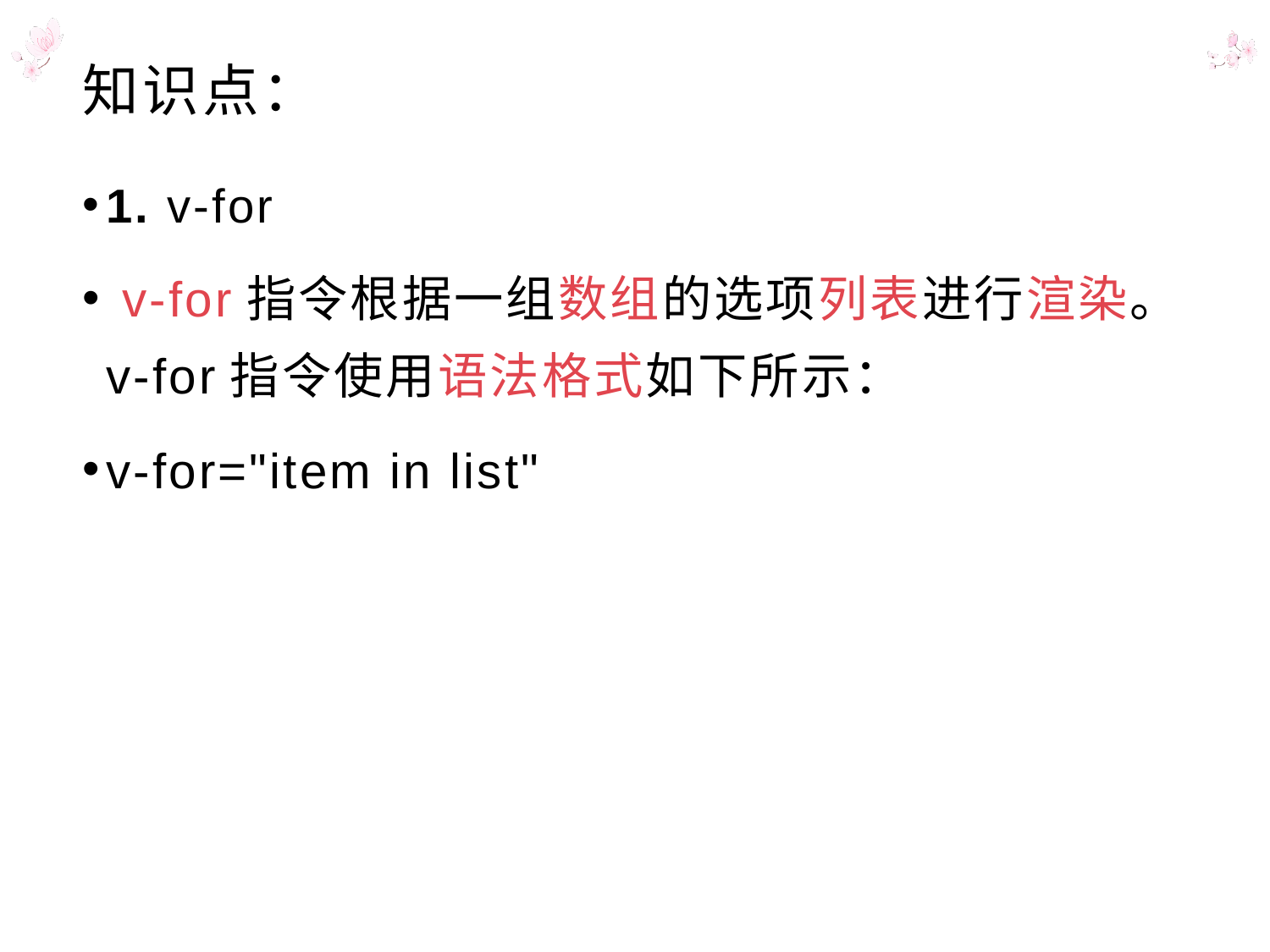

# 知识点：
1. v-for
 v-for指令根据一组数组的选项列表进行渲染。v-for指令使用语法格式如下所示：
v-for="item in list"